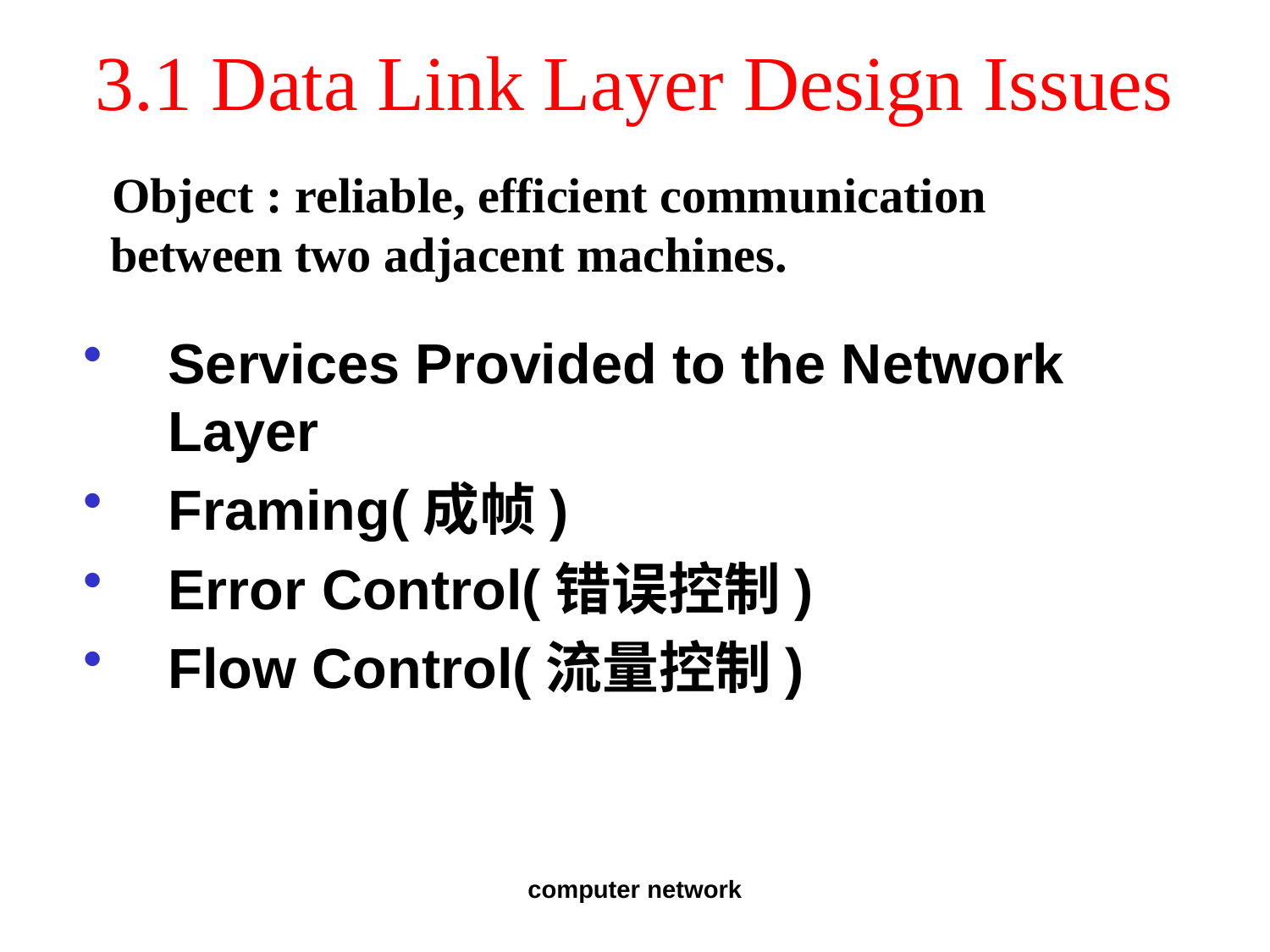

# 3.1 Data Link Layer Design Issues
    Object : reliable, efficient communication between two adjacent machines.
Services Provided to the Network Layer
Framing(成帧)
Error Control(错误控制)
Flow Control(流量控制)

computer network
2